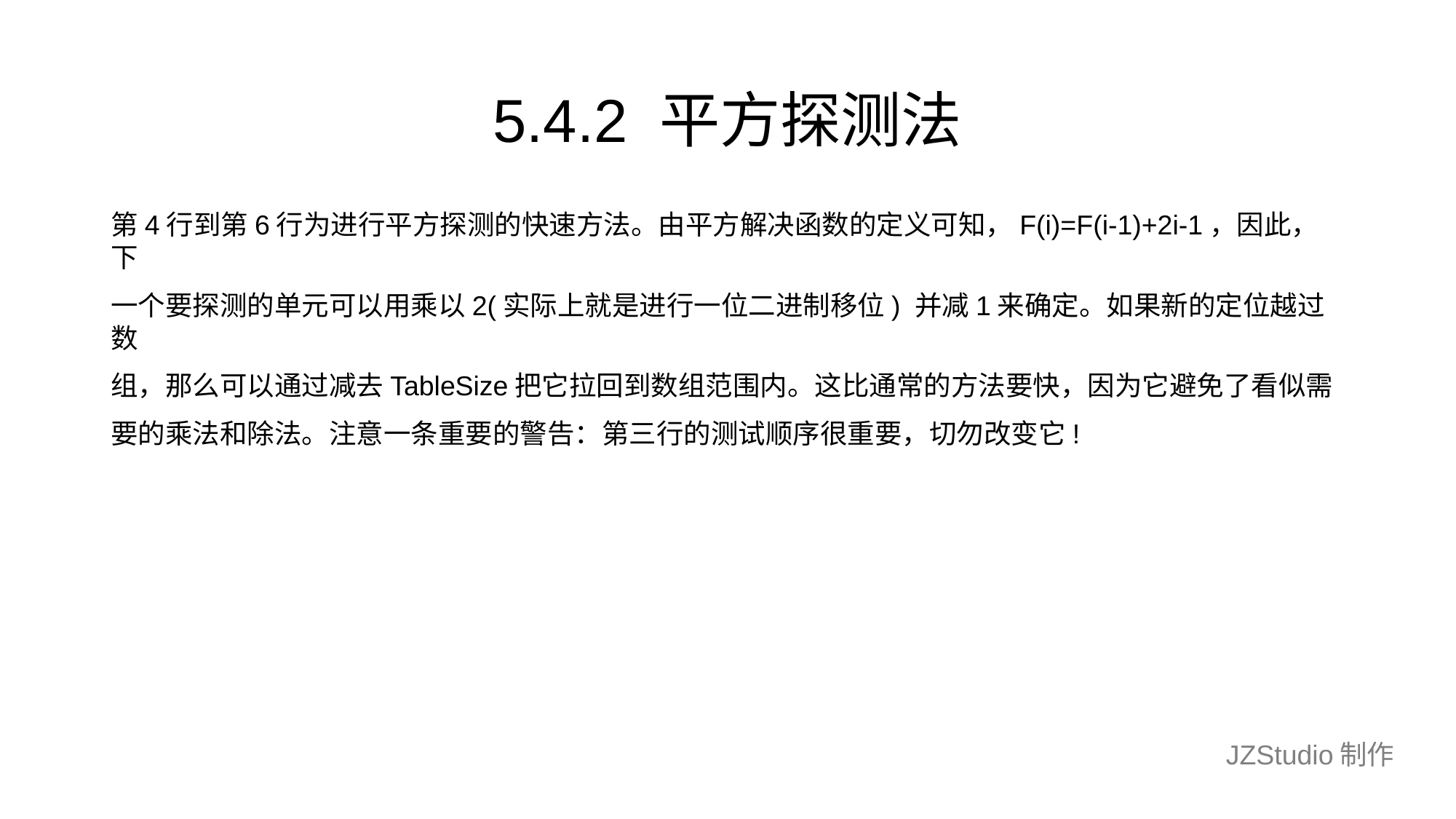

# 5.4.2 平方探测法
第4行到第6行为进行平方探测的快速方法。由平方解决函数的定义可知，F(i)=F(i-1)+2i-1，因此，下
一个要探测的单元可以用乘以2(实际上就是进行一位二进制移位) 并减1来确定。如果新的定位越过数
组，那么可以通过减去TableSize把它拉回到数组范围内。这比通常的方法要快，因为它避免了看似需
要的乘法和除法。注意一条重要的警告：第三行的测试顺序很重要，切勿改变它!